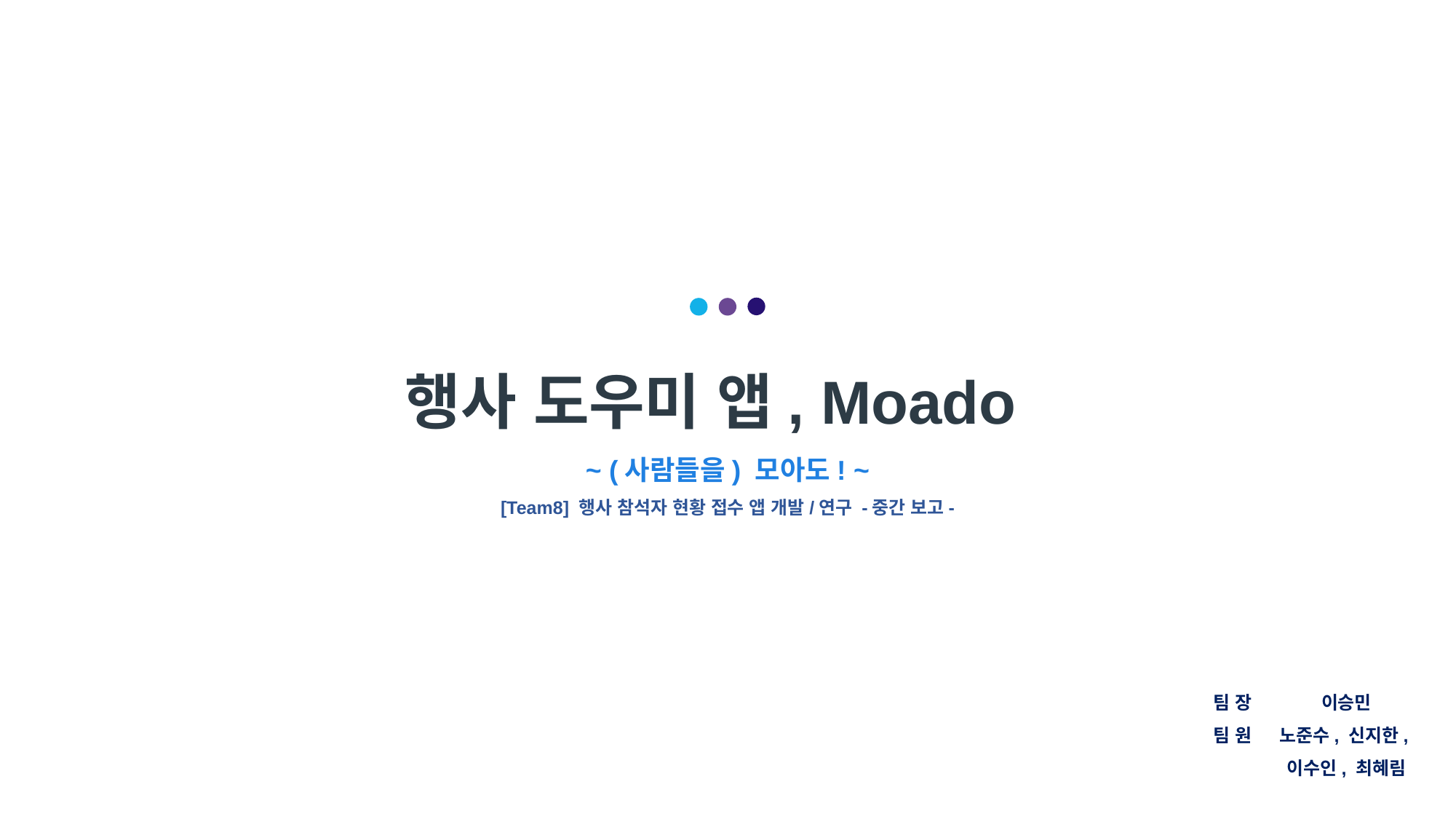

행사 도우미 앱, Moado
~ (사람들을) 모아도! ~
[Team8] 행사 참석자 현황 접수 앱 개발/연구 -중간 보고-
팀 장
팀 원
이승민
노준수, 신지한,
이수인, 최혜림